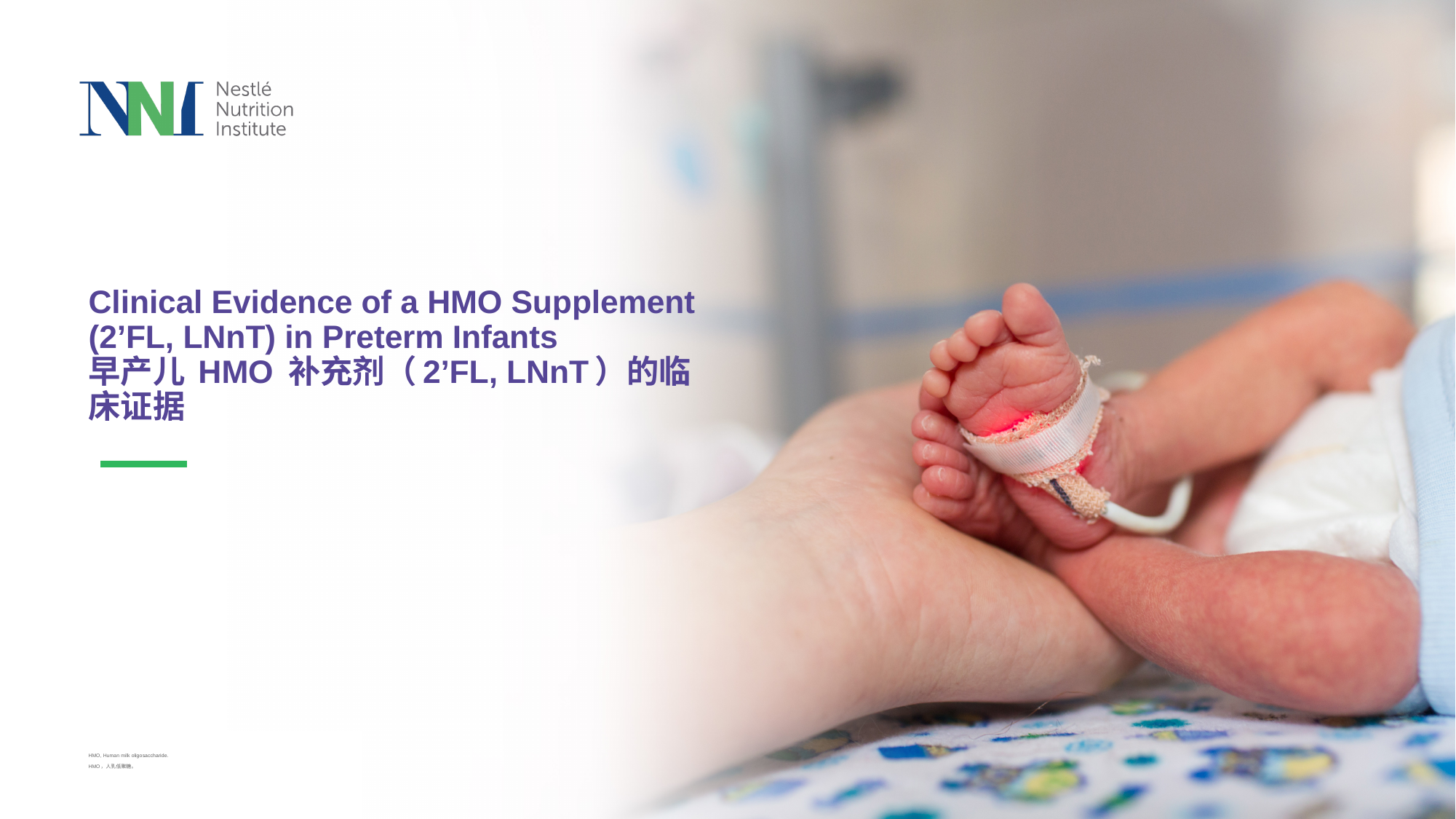

# Clinical Evidence of a HMO Supplement (2’FL, LNnT) in Preterm Infants
早产儿 HMO 补充剂（2’FL, LNnT）的临床证据

HMO, Human milk oligosaccharide.
HMO，人乳低聚糖。